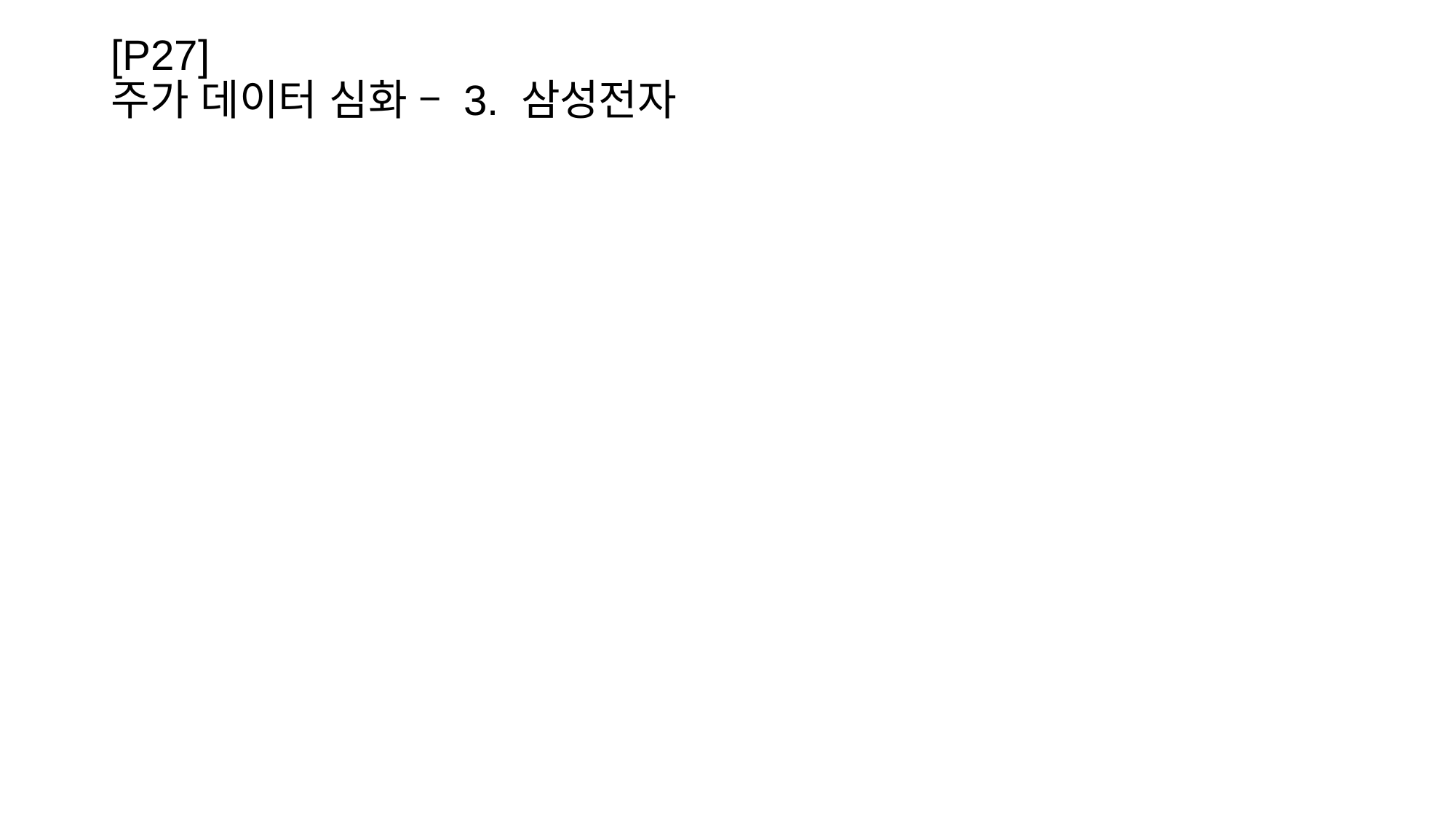

[P27]
주가 데이터 심화 – 3. 삼성전자